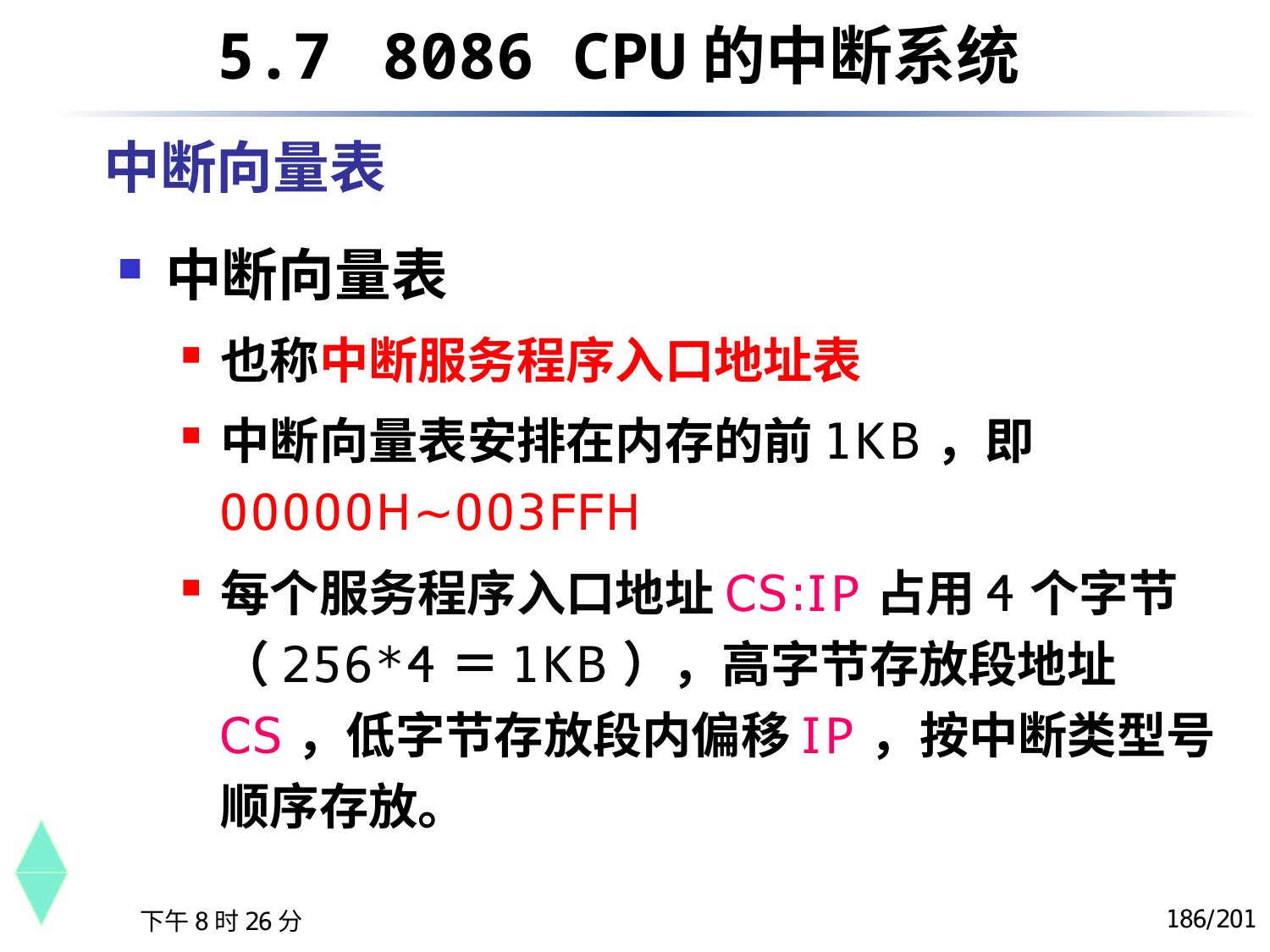

5.7	 8086 CPU的中断系统
# 中断向量表
中断向量表
也称中断服务程序入口地址表
中断向量表安排在内存的前1KB，即00000H~003FFH
每个服务程序入口地址CS:IP占用4个字节（256*4＝1KB），高字节存放段地址CS，低字节存放段内偏移IP，按中断类型号顺序存放。
186/201
下午8时26分